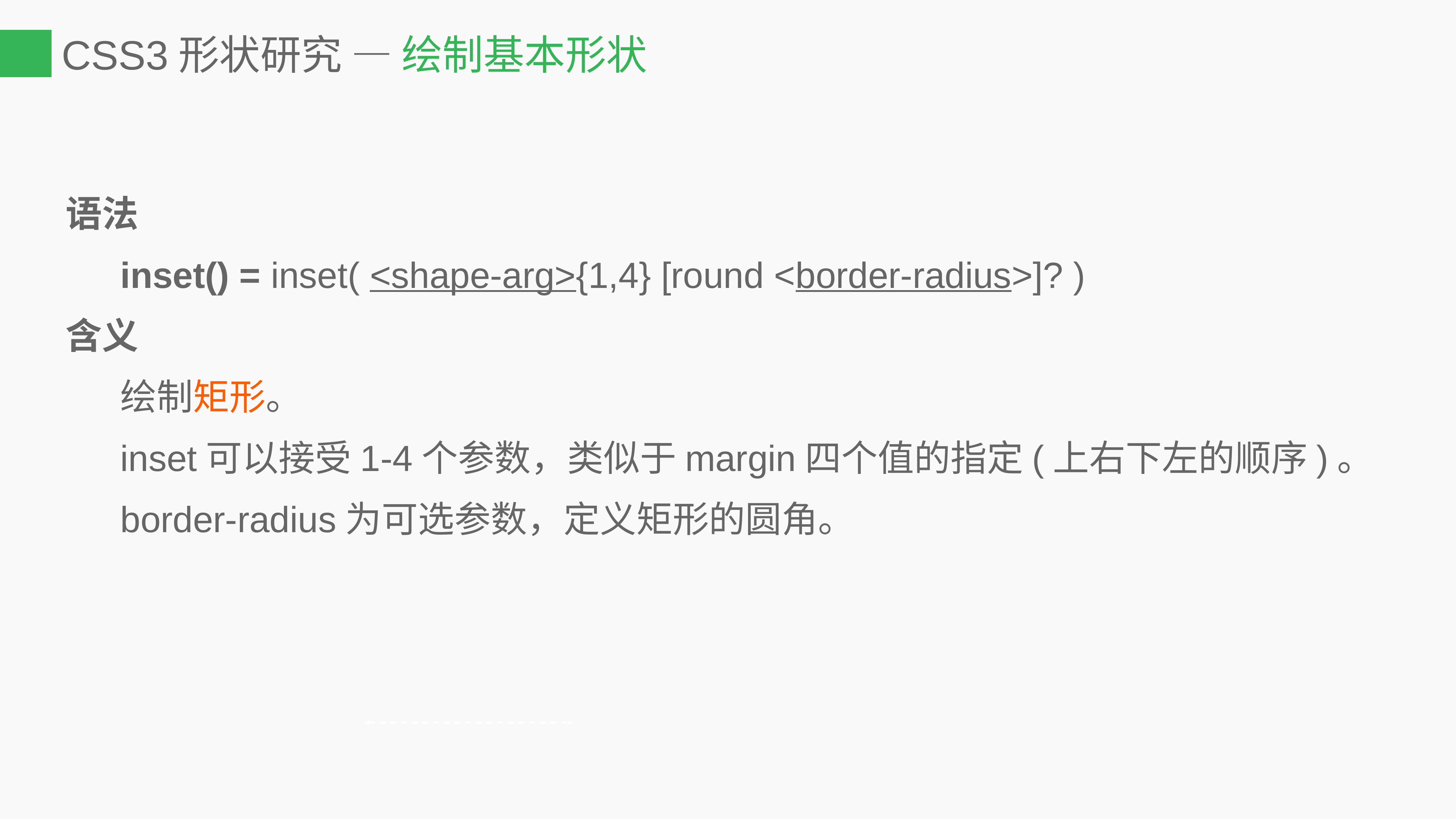

# CSS3形状研究 — 绘制基本形状
语法
	inset() = inset( <shape-arg>{1,4} [round <border-radius>]? )
含义
	绘制矩形。
	inset可以接受1-4个参数，类似于margin四个值的指定(上右下左的顺序)。
	border-radius为可选参数，定义矩形的圆角。